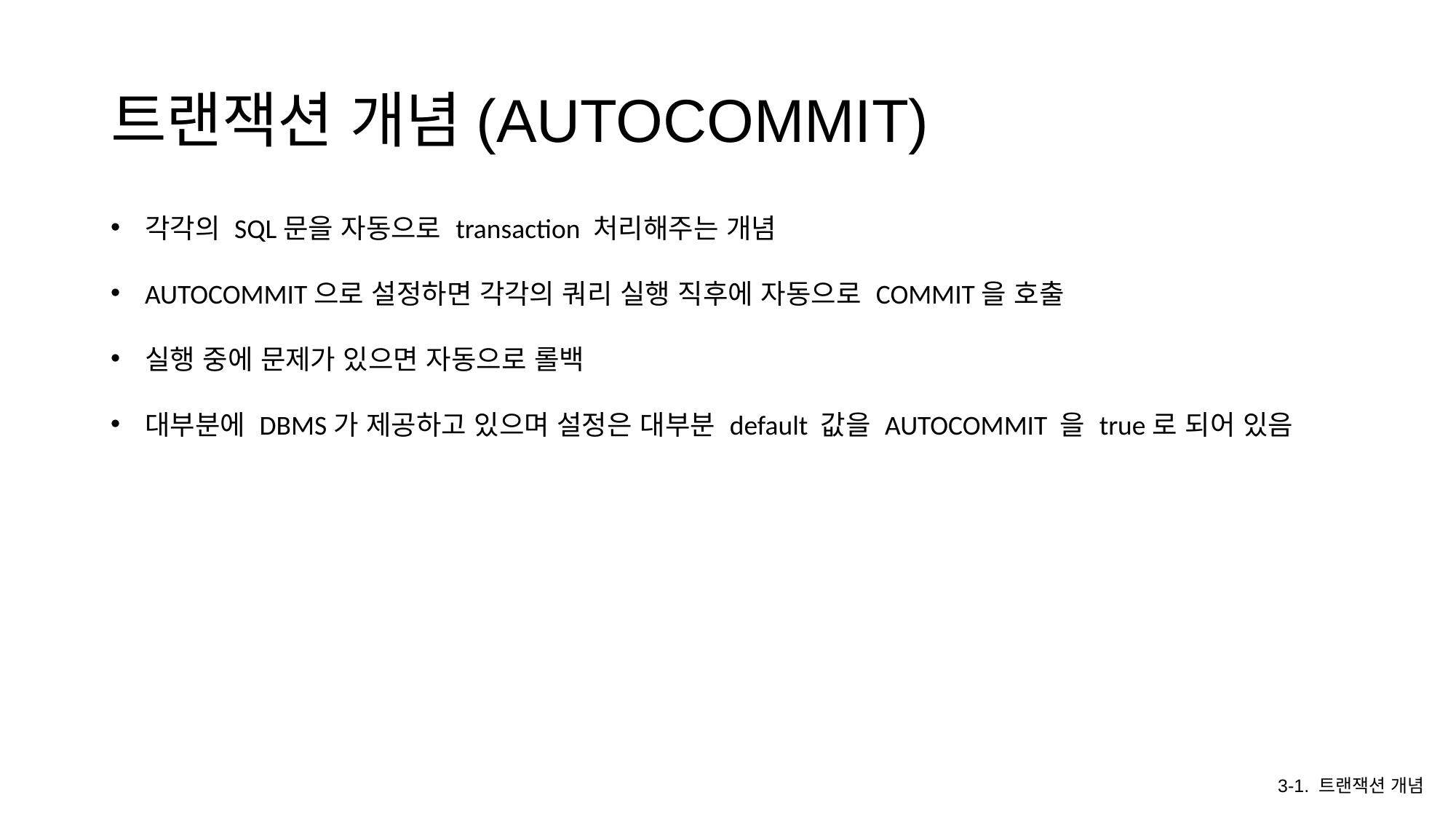

# 트랜잭션 개념(AUTOCOMMIT)
각각의 SQL문을 자동으로 transaction 처리해주는 개념

AUTOCOMMIT으로 설정하면 각각의 쿼리 실행 직후에 자동으로 COMMIT을 호출

실행 중에 문제가 있으면 자동으로 롤백
대부분에 DBMS가 제공하고 있으며 설정은 대부분 default 값을 AUTOCOMMIT 을 true로 되어 있음
3-1. 트랜잭션 개념